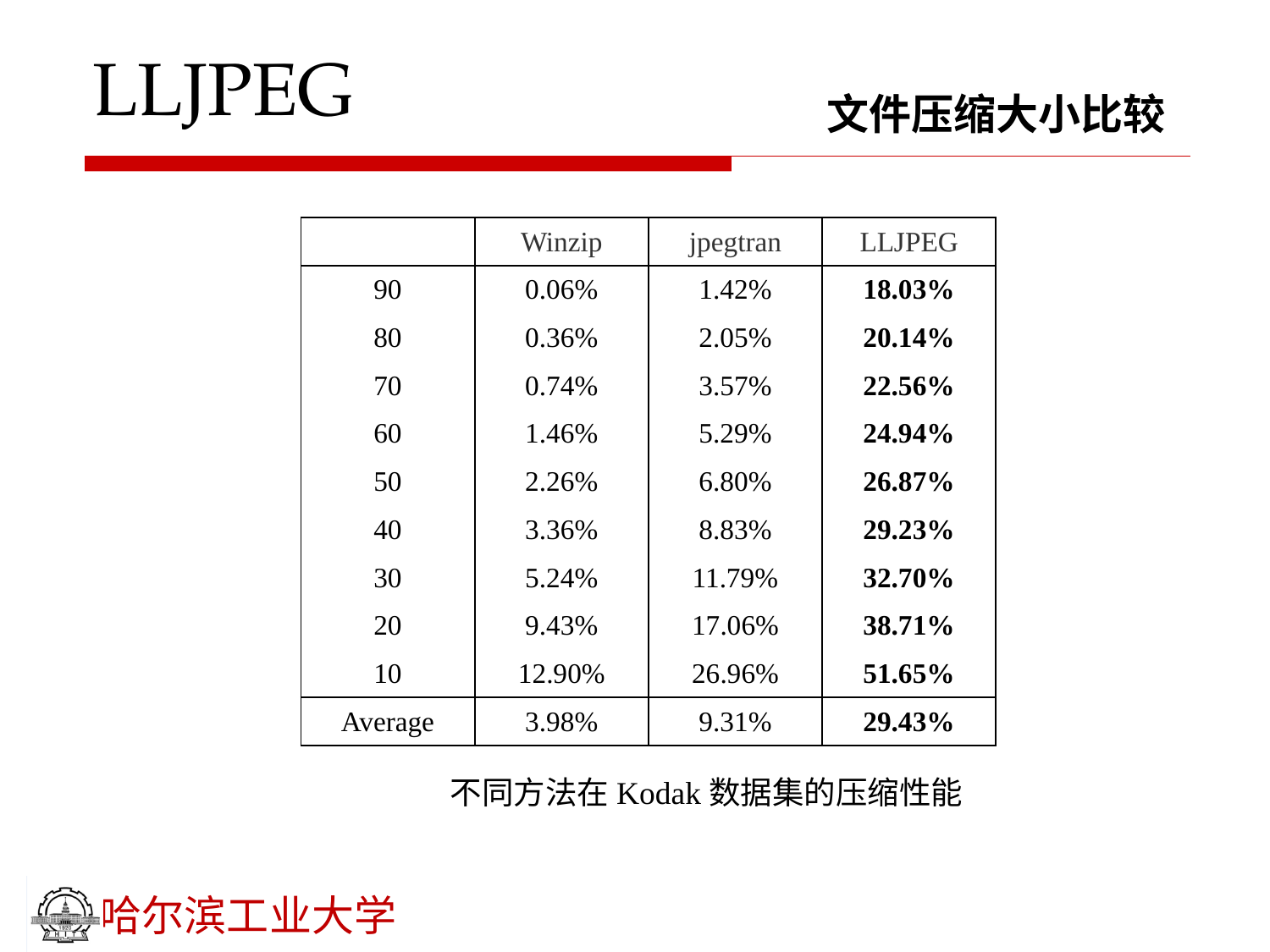

# LLJPEG
文件压缩大小比较
|  | Winzip | jpegtran | LLJPEG |
| --- | --- | --- | --- |
| 90 | 0.06% | 1.42% | 18.03% |
| 80 | 0.36% | 2.05% | 20.14% |
| 70 | 0.74% | 3.57% | 22.56% |
| 60 | 1.46% | 5.29% | 24.94% |
| 50 | 2.26% | 6.80% | 26.87% |
| 40 | 3.36% | 8.83% | 29.23% |
| 30 | 5.24% | 11.79% | 32.70% |
| 20 | 9.43% | 17.06% | 38.71% |
| 10 | 12.90% | 26.96% | 51.65% |
| Average | 3.98% | 9.31% | 29.43% |
不同方法在Kodak数据集的压缩性能